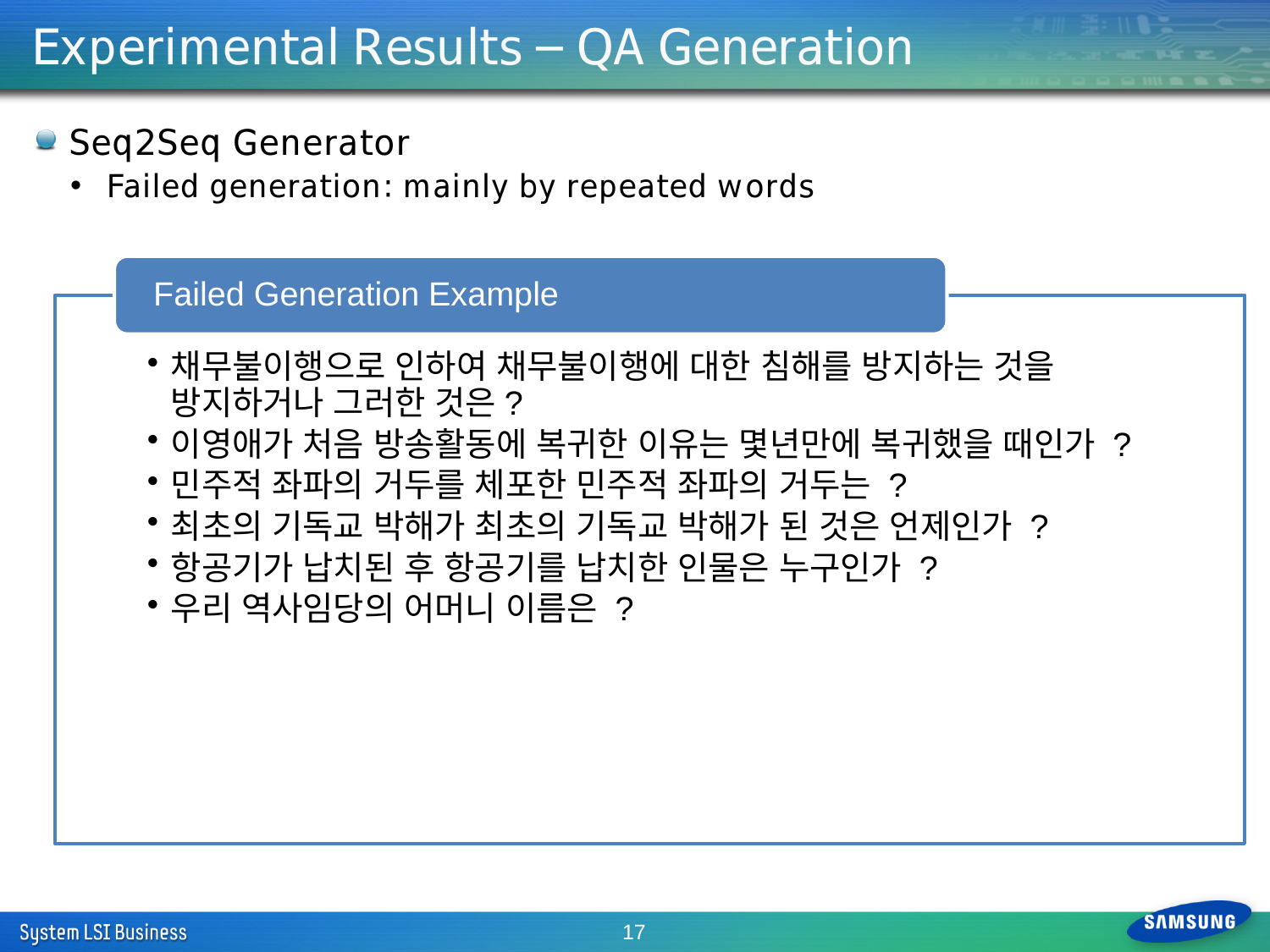

# Experimental Results – QA Generation
Seq2Seq Generator
Failed generation: mainly by repeated words
채무불이행으로 인하여 채무불이행에 대한 침해를 방지하는 것을 방지하거나 그러한 것은?
이영애가 처음 방송활동에 복귀한 이유는 몇년만에 복귀했을 때인가 ?
민주적 좌파의 거두를 체포한 민주적 좌파의 거두는 ?
최초의 기독교 박해가 최초의 기독교 박해가 된 것은 언제인가 ?
항공기가 납치된 후 항공기를 납치한 인물은 누구인가 ?
우리 역사임당의 어머니 이름은 ?
Failed Generation Example
17